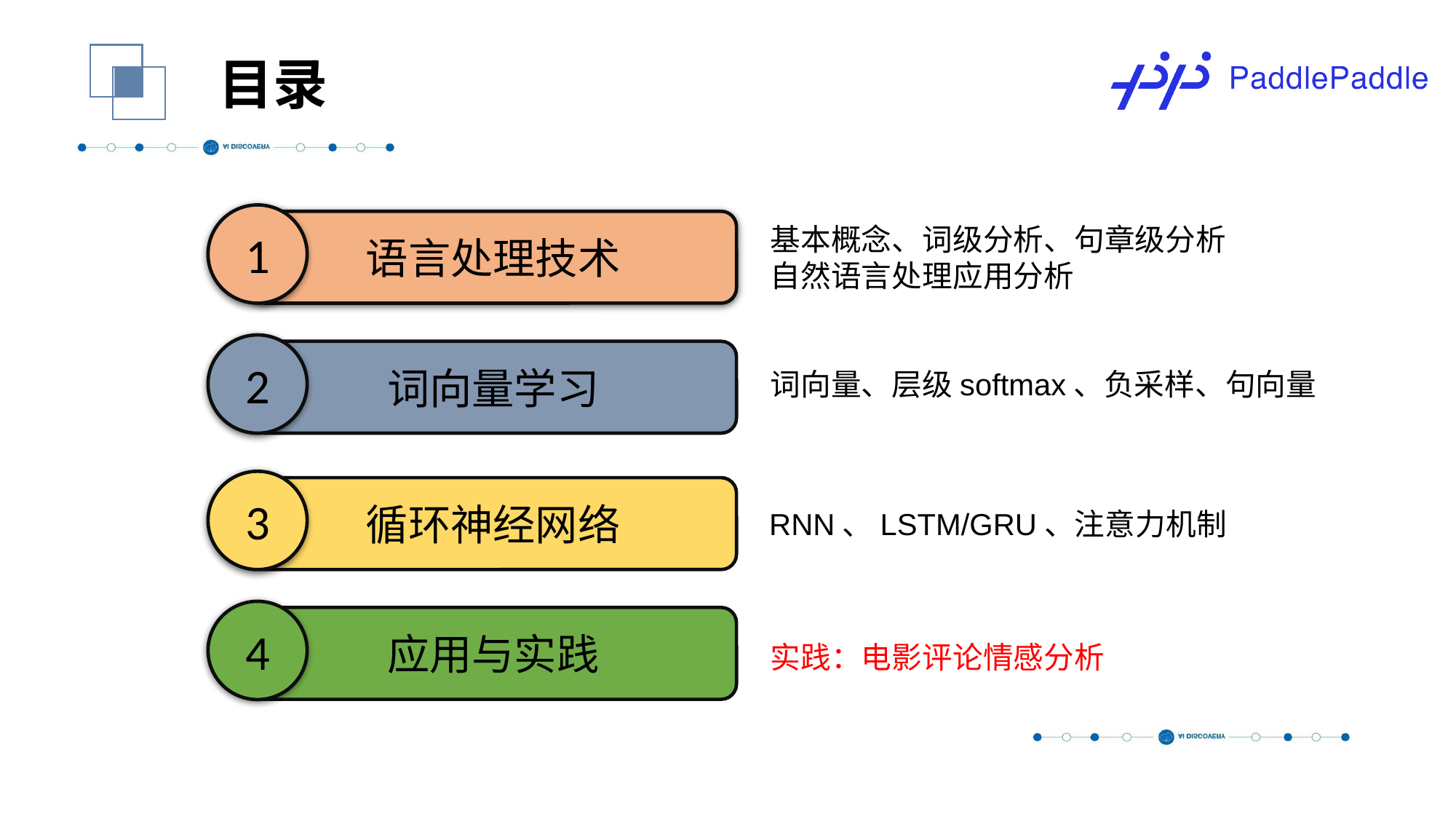

目录
1
语言处理技术
基本概念、词级分析、句章级分析
自然语言处理应用分析
2
词向量学习
词向量、层级softmax、负采样、句向量
3
循环神经网络
RNN、LSTM/GRU、注意力机制
4
应用与实践
实践：电影评论情感分析